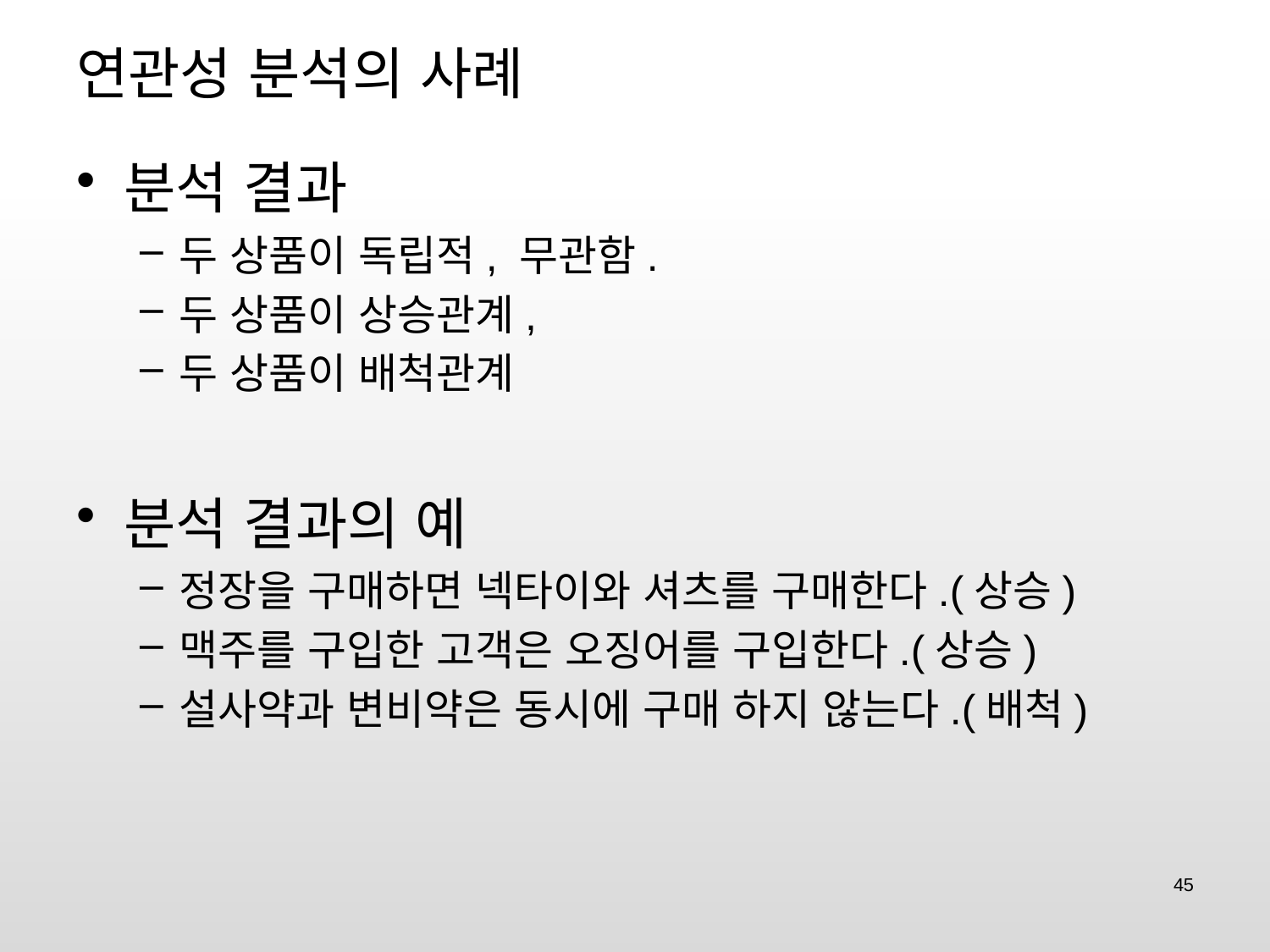

# 연관성 분석의 사례
분석 결과
두 상품이 독립적, 무관함.
두 상품이 상승관계,
두 상품이 배척관계

분석 결과의 예
정장을 구매하면 넥타이와 셔츠를 구매한다.(상승)
맥주를 구입한 고객은 오징어를 구입한다.(상승)
설사약과 변비약은 동시에 구매 하지 않는다.(배척)

45